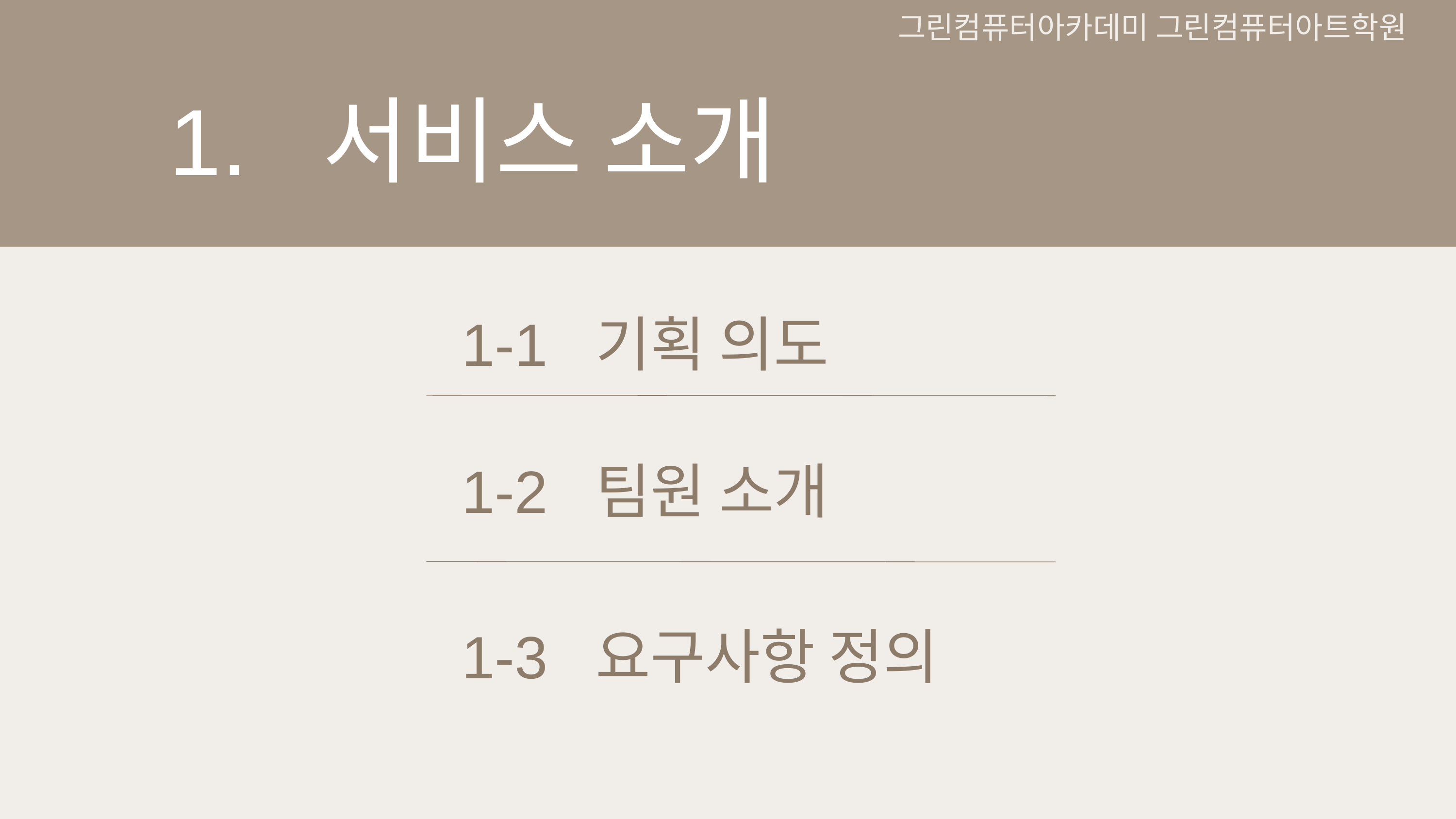

그린컴퓨터아카데미 그린컴퓨터아트학원
1.  서비스 소개
1-1  기획 의도

1-2  팀원 소개

1-3  요구사항 정의